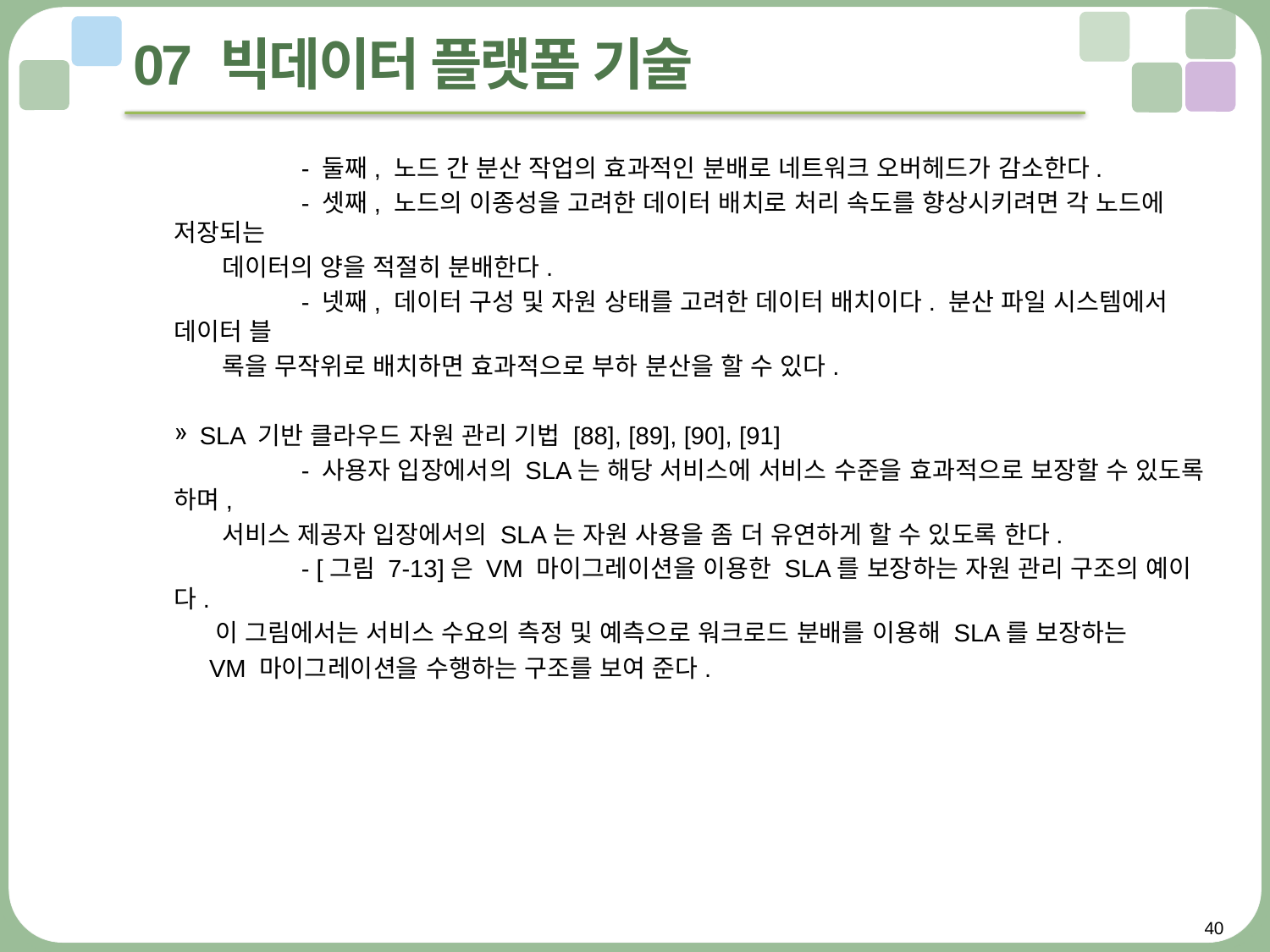

# 07 빅데이터 플랫폼 기술
	- 둘째, 노드 간 분산 작업의 효과적인 분배로 네트워크 오버헤드가 감소한다.
	- 셋째, 노드의 이종성을 고려한 데이터 배치로 처리 속도를 향상시키려면 각 노드에 저장되는
      데이터의 양을 적절히 분배한다.
	- 넷째, 데이터 구성 및 자원 상태를 고려한 데이터 배치이다. 분산 파일 시스템에서 데이터 블
      록을 무작위로 배치하면 효과적으로 부하 분산을 할 수 있다.

SLA 기반 클라우드 자원 관리 기법 [88], [89], [90], [91]
	- 사용자 입장에서의 SLA는 해당 서비스에 서비스 수준을 효과적으로 보장할 수 있도록 하며,
      서비스 제공자 입장에서의 SLA는 자원 사용을 좀 더 유연하게 할 수 있도록 한다.
	- [그림 7-13]은 VM 마이그레이션을 이용한 SLA를 보장하는 자원 관리 구조의 예이다.
     이 그림에서는 서비스 수요의 측정 및 예측으로 워크로드 분배를 이용해 SLA를 보장하는
     VM 마이그레이션을 수행하는 구조를 보여 준다.